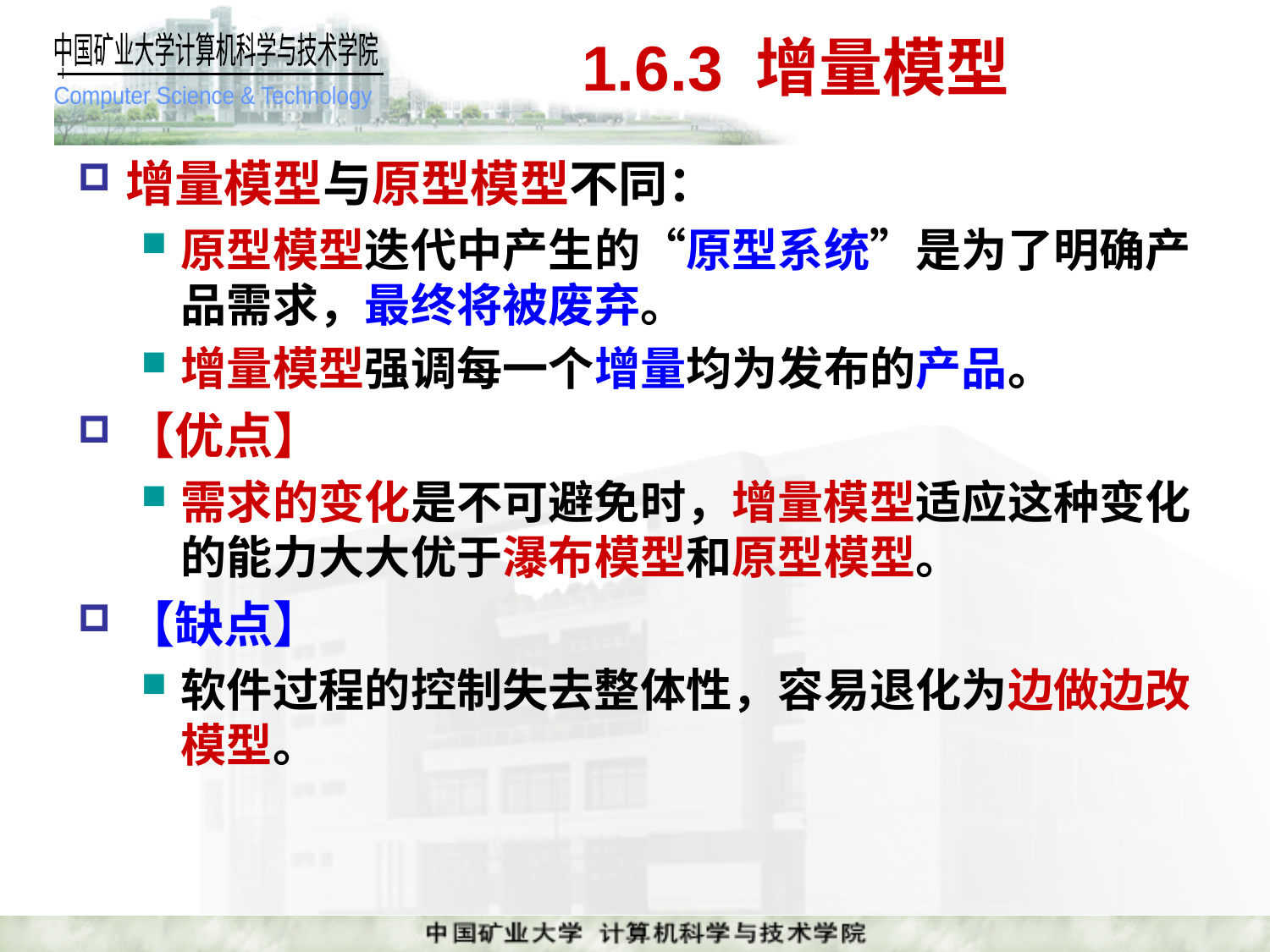

# 1.6.3 增量模型
增量模型与原型模型不同：
原型模型迭代中产生的“原型系统”是为了明确产品需求，最终将被废弃。
增量模型强调每一个增量均为发布的产品。
【优点】
需求的变化是不可避免时，增量模型适应这种变化的能力大大优于瀑布模型和原型模型。
【缺点】
软件过程的控制失去整体性，容易退化为边做边改模型。
107